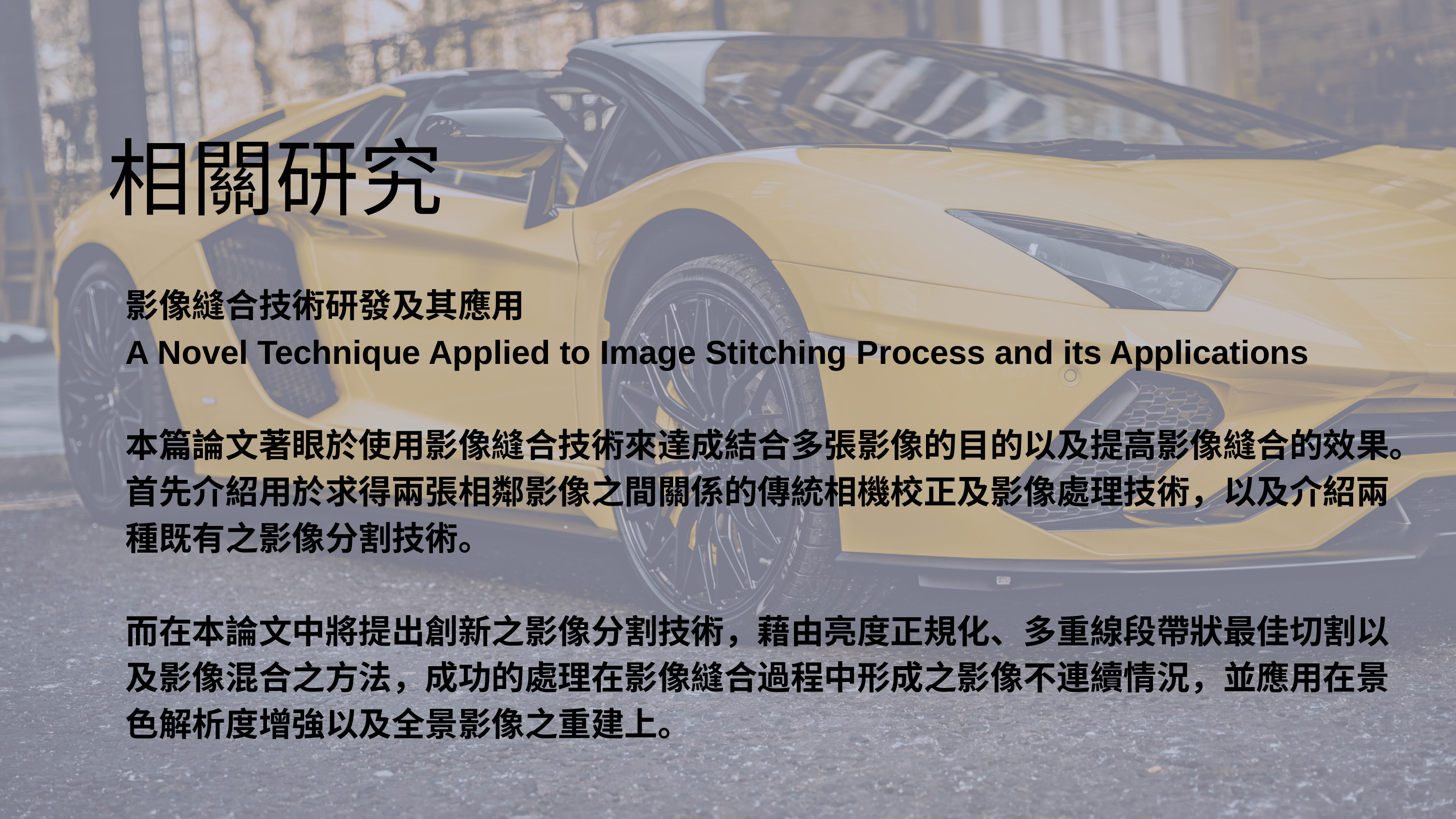

相關研究
影像縫合技術研發及其應用
A Novel Technique Applied to Image Stitching Process and its Applications

本篇論文著眼於使用影像縫合技術來達成結合多張影像的目的以及提高影像縫合的效果。首先介紹用於求得兩張相鄰影像之間關係的傳統相機校正及影像處理技術，以及介紹兩種既有之影像分割技術。

而在本論文中將提出創新之影像分割技術，藉由亮度正規化、多重線段帶狀最佳切割以及影像混合之方法，成功的處理在影像縫合過程中形成之影像不連續情況，並應用在景色解析度增強以及全景影像之重建上。